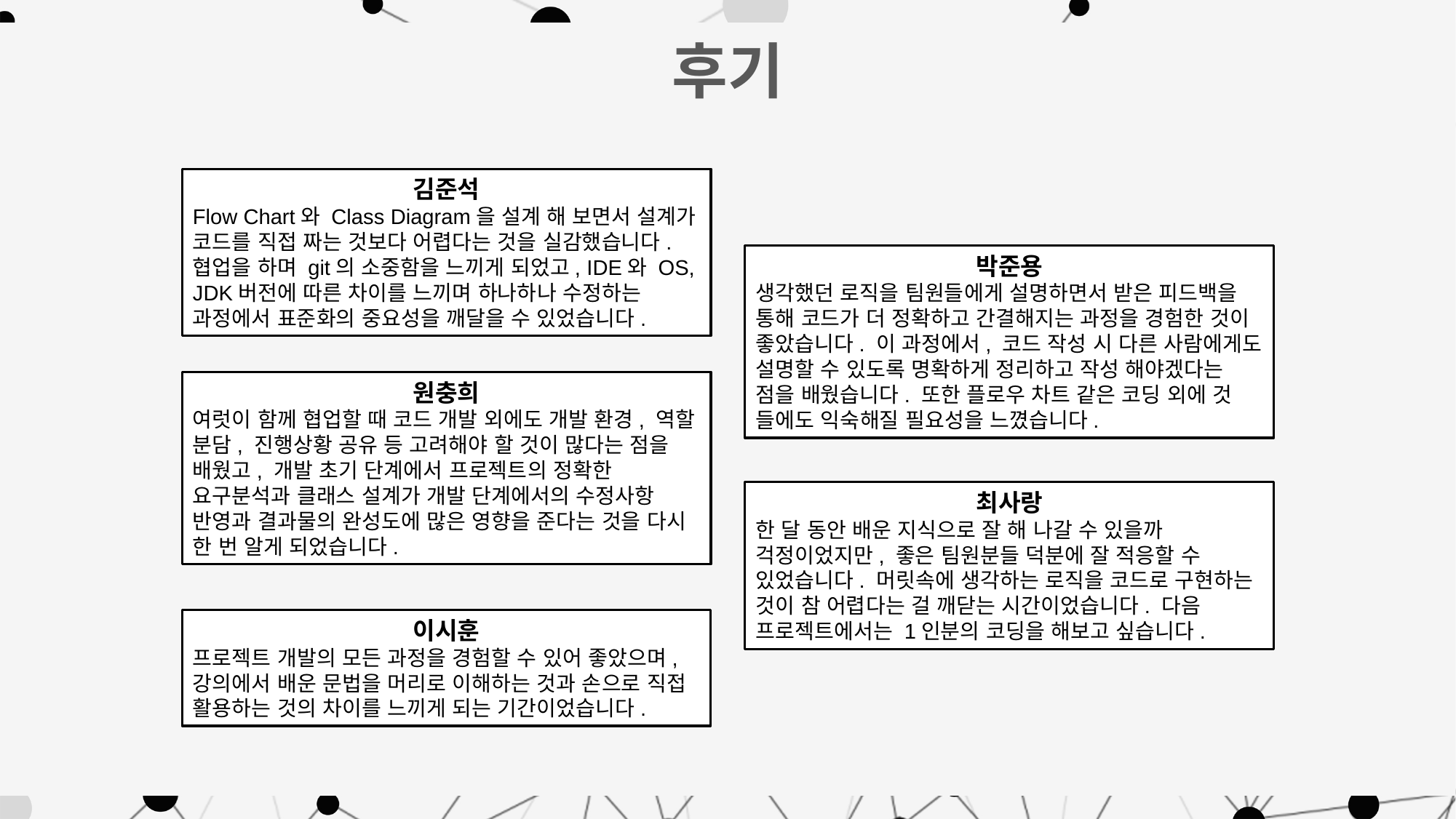

후기
김준석
Flow Chart와 Class Diagram을 설계 해 보면서 설계가 코드를 직접 짜는 것보다 어렵다는 것을 실감했습니다. 협업을 하며 git의 소중함을 느끼게 되었고, IDE와 OS, JDK버전에 따른 차이를 느끼며 하나하나 수정하는 과정에서 표준화의 중요성을 깨달을 수 있었습니다.
박준용
생각했던 로직을 팀원들에게 설명하면서 받은 피드백을 통해 코드가 더 정확하고 간결해지는 과정을 경험한 것이 좋았습니다. 이 과정에서, 코드 작성 시 다른 사람에게도 설명할 수 있도록 명확하게 정리하고 작성 해야겠다는 점을 배웠습니다. 또한 플로우 차트 같은 코딩 외에 것 들에도 익숙해질 필요성을 느꼈습니다.
원충희
여럿이 함께 협업할 때 코드 개발 외에도 개발 환경, 역할 분담, 진행상황 공유 등 고려해야 할 것이 많다는 점을 배웠고, 개발 초기 단계에서 프로젝트의 정확한 요구분석과 클래스 설계가 개발 단계에서의 수정사항 반영과 결과물의 완성도에 많은 영향을 준다는 것을 다시 한 번 알게 되었습니다.
최사랑
한 달 동안 배운 지식으로 잘 해 나갈 수 있을까 걱정이었지만, 좋은 팀원분들 덕분에 잘 적응할 수 있었습니다. 머릿속에 생각하는 로직을 코드로 구현하는 것이 참 어렵다는 걸 깨닫는 시간이었습니다. 다음 프로젝트에서는 1인분의 코딩을 해보고 싶습니다.
이시훈
프로젝트 개발의 모든 과정을 경험할 수 있어 좋았으며, 강의에서 배운 문법을 머리로 이해하는 것과 손으로 직접 활용하는 것의 차이를 느끼게 되는 기간이었습니다.